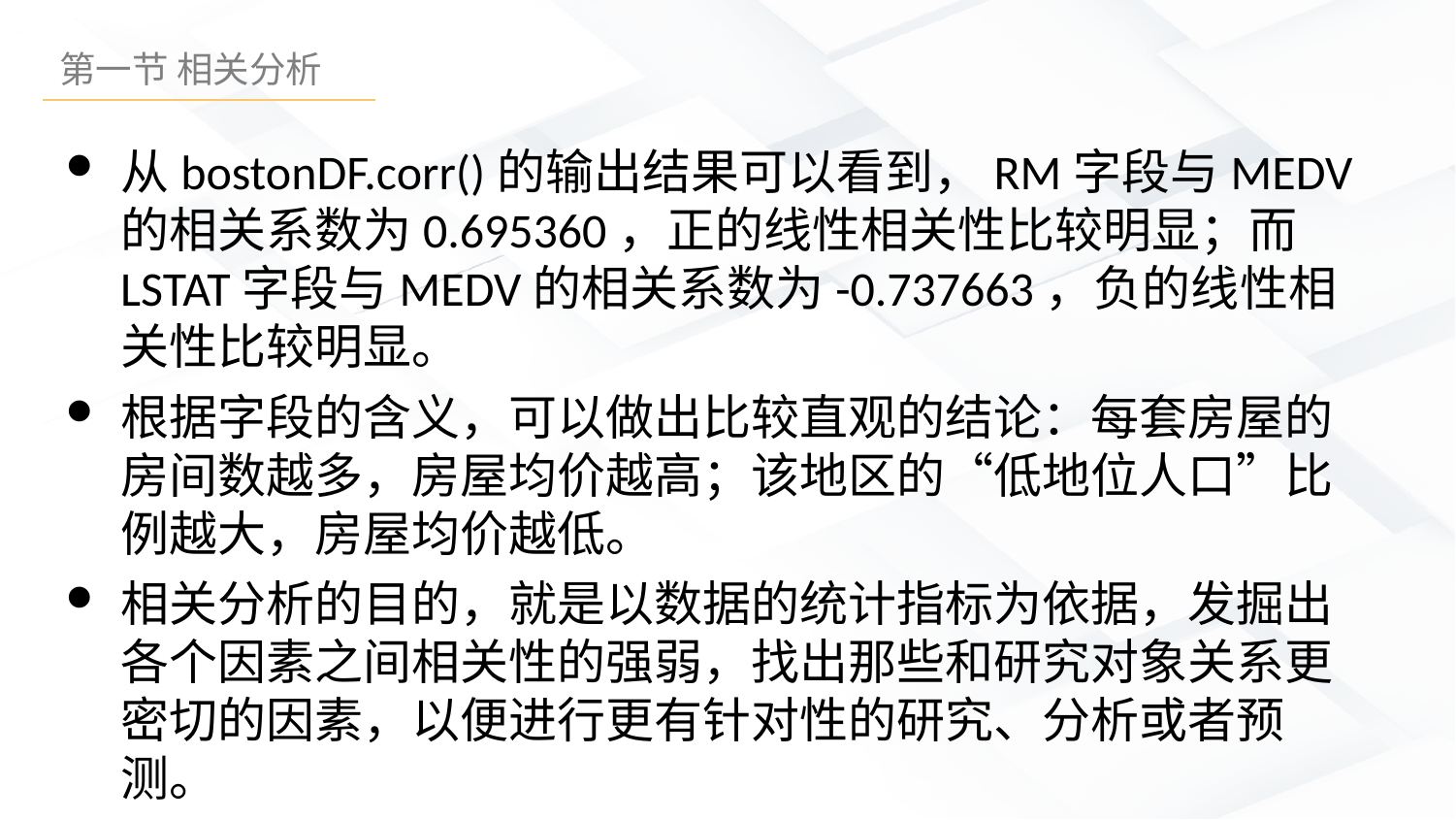

从bostonDF.corr()的输出结果可以看到，RM字段与MEDV的相关系数为0.695360，正的线性相关性比较明显；而LSTAT字段与MEDV的相关系数为-0.737663，负的线性相关性比较明显。
根据字段的含义，可以做出比较直观的结论：每套房屋的房间数越多，房屋均价越高；该地区的“低地位人口”比例越大，房屋均价越低。
相关分析的目的，就是以数据的统计指标为依据，发掘出各个因素之间相关性的强弱，找出那些和研究对象关系更密切的因素，以便进行更有针对性的研究、分析或者预测。